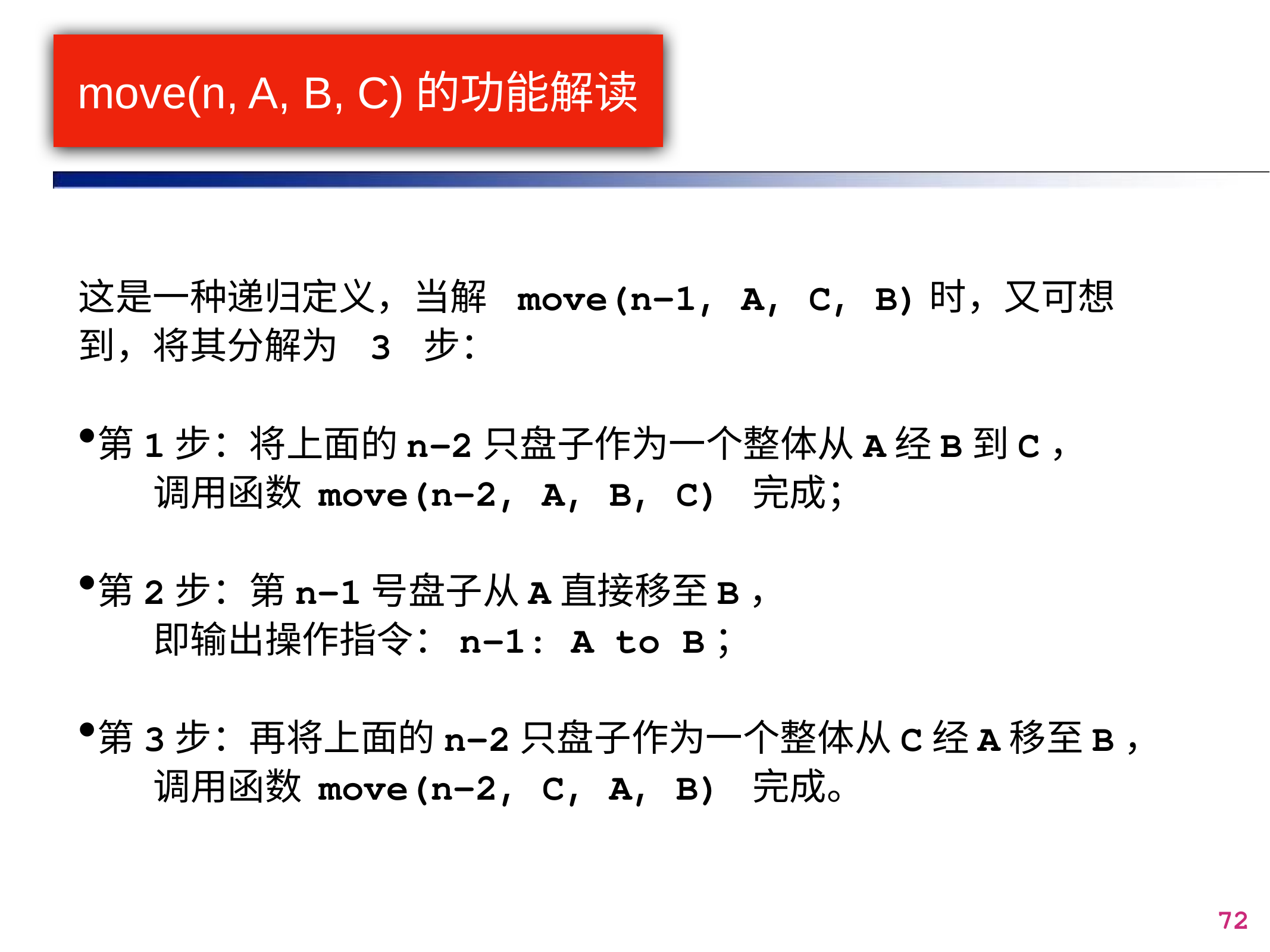

# move(n, A, B, C)的功能解读
这是一种递归定义，当解 move(n-1, A, C, B)时，又可想到，将其分解为 3 步：

第1步：将上面的n-2只盘子作为一个整体从A经B到C，
         调用函数 move(n-2, A, B, C) 完成；

第2步：第n-1号盘子从A直接移至B，
         即输出操作指令：n-1: A to B；

第3步：再将上面的n-2只盘子作为一个整体从C经A移至B，
         调用函数 move(n-2, C, A, B) 完成。
72